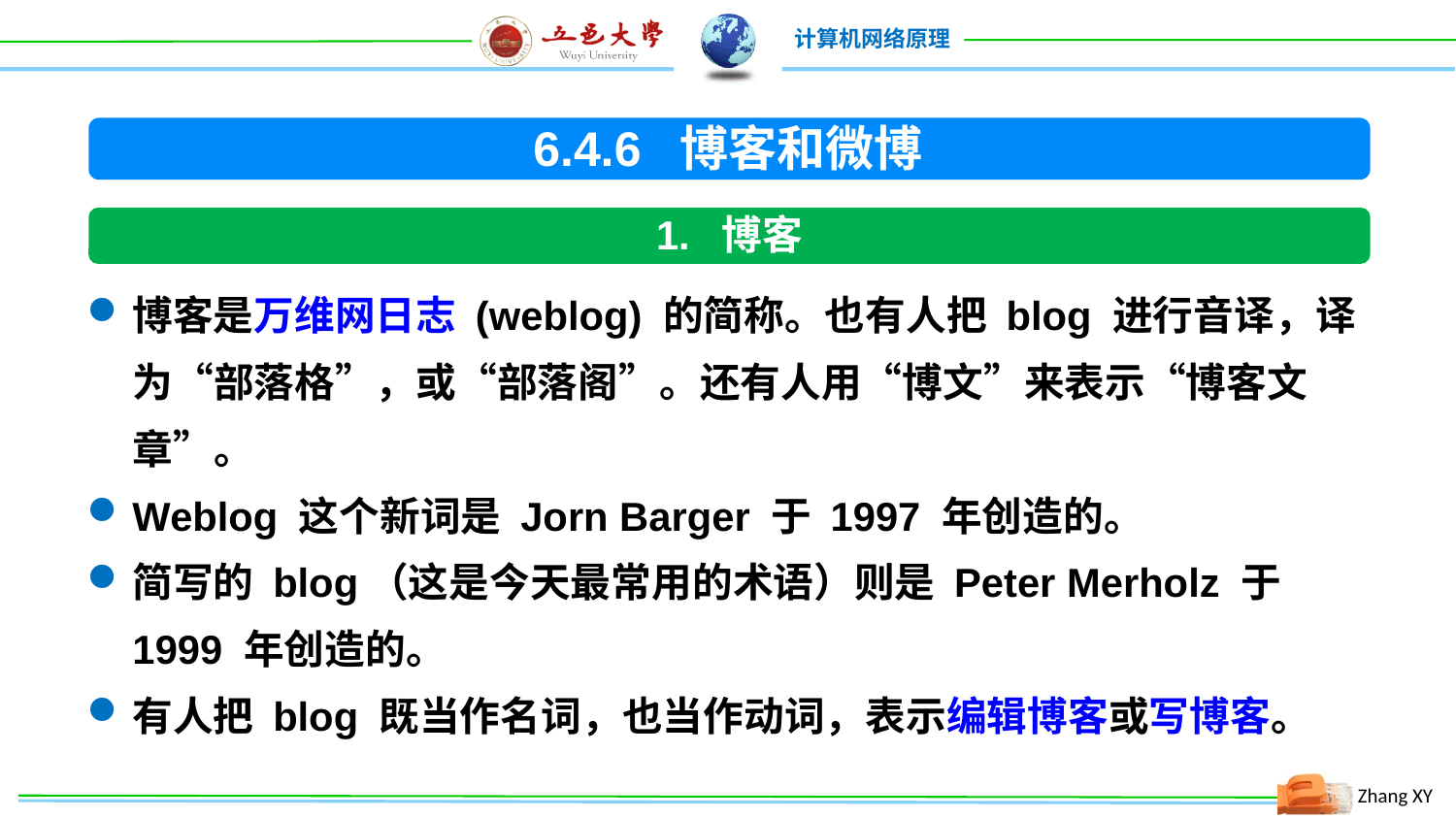

6.4.6  博客和微博

1.  博客

博客是万维网日志 (weblog) 的简称。也有人把 blog 进行音译，译为“部落格”，或“部落阁”。还有人用“博文”来表示“博客文章”。
Weblog 这个新词是 Jorn Barger 于 1997 年创造的。
简写的 blog（这是今天最常用的术语）则是 Peter Merholz 于 1999 年创造的。
有人把 blog 既当作名词，也当作动词，表示编辑博客或写博客。